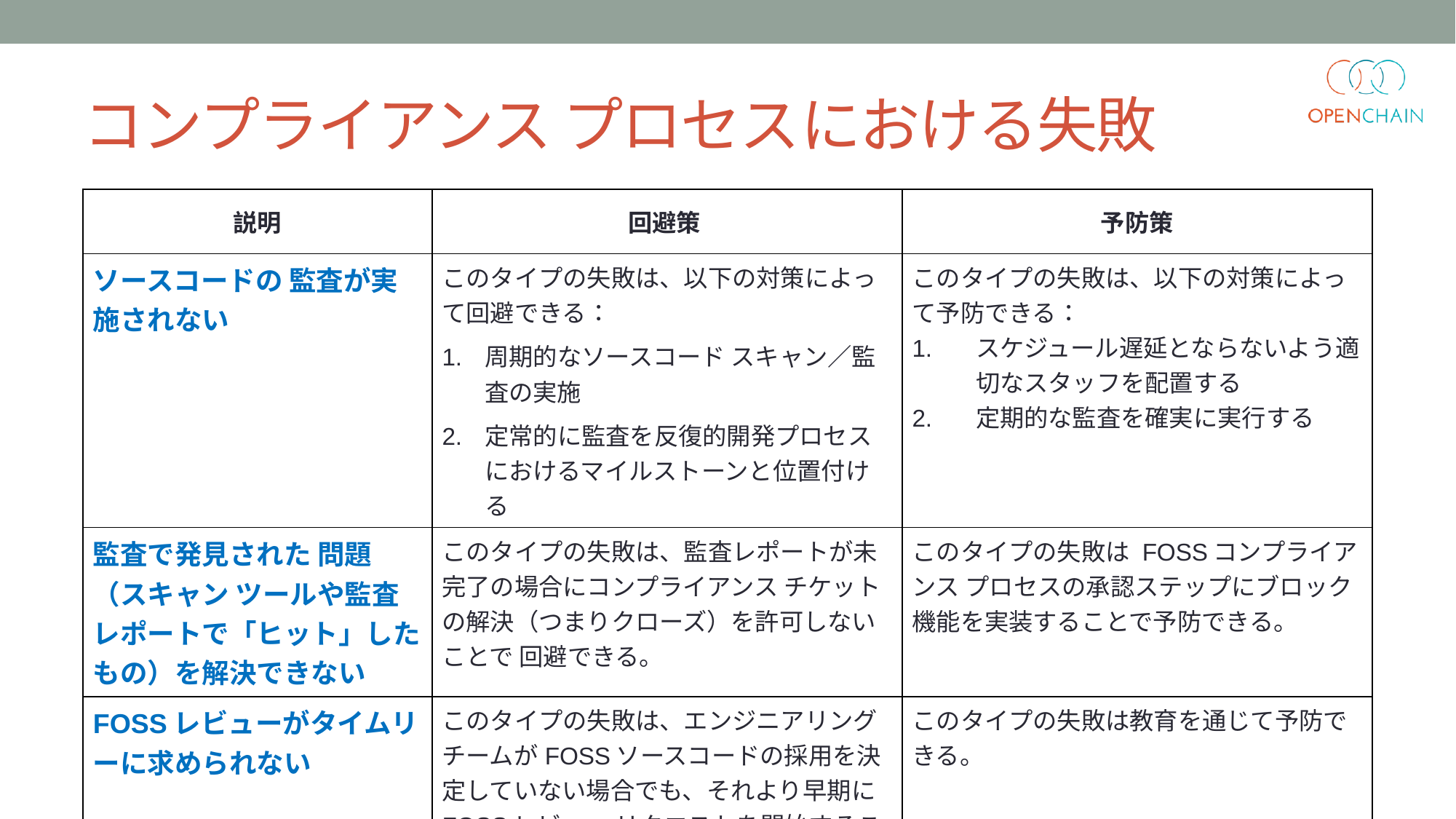

# コンプライアンス プロセスにおける失敗
| 説明 | 回避策 | 予防策 |
| --- | --- | --- |
| ソースコードの 監査が実施されない | このタイプの失敗は、以下の対策によって回避できる： 周期的なソースコード スキャン／監査の実施 定常的に監査を反復的開発プロセスにおけるマイルストーンと位置付ける | このタイプの失敗は、以下の対策によって予防できる： スケジュール遅延とならないよう適切なスタッフを配置する 定期的な監査を確実に実行する |
| 監査で発見された 問題（スキャン ツールや監査レポートで「ヒット」したもの）を解決できない | このタイプの失敗は、監査レポートが未完了の場合にコンプライアンス チケットの解決（つまりクローズ）を許可しないことで 回避できる。 | このタイプの失敗は FOSSコンプライアンス プロセスの承認ステップにブロック機能を実装することで予防できる。 |
| FOSSレビューがタイムリーに求められない | このタイプの失敗は、エンジニアリング チームがFOSSソースコードの採用を決定していない場合でも、それより早期にFOSSレビュー リクエストを開始することで回避できる。 | このタイプの失敗は教育を通じて予防できる。 |